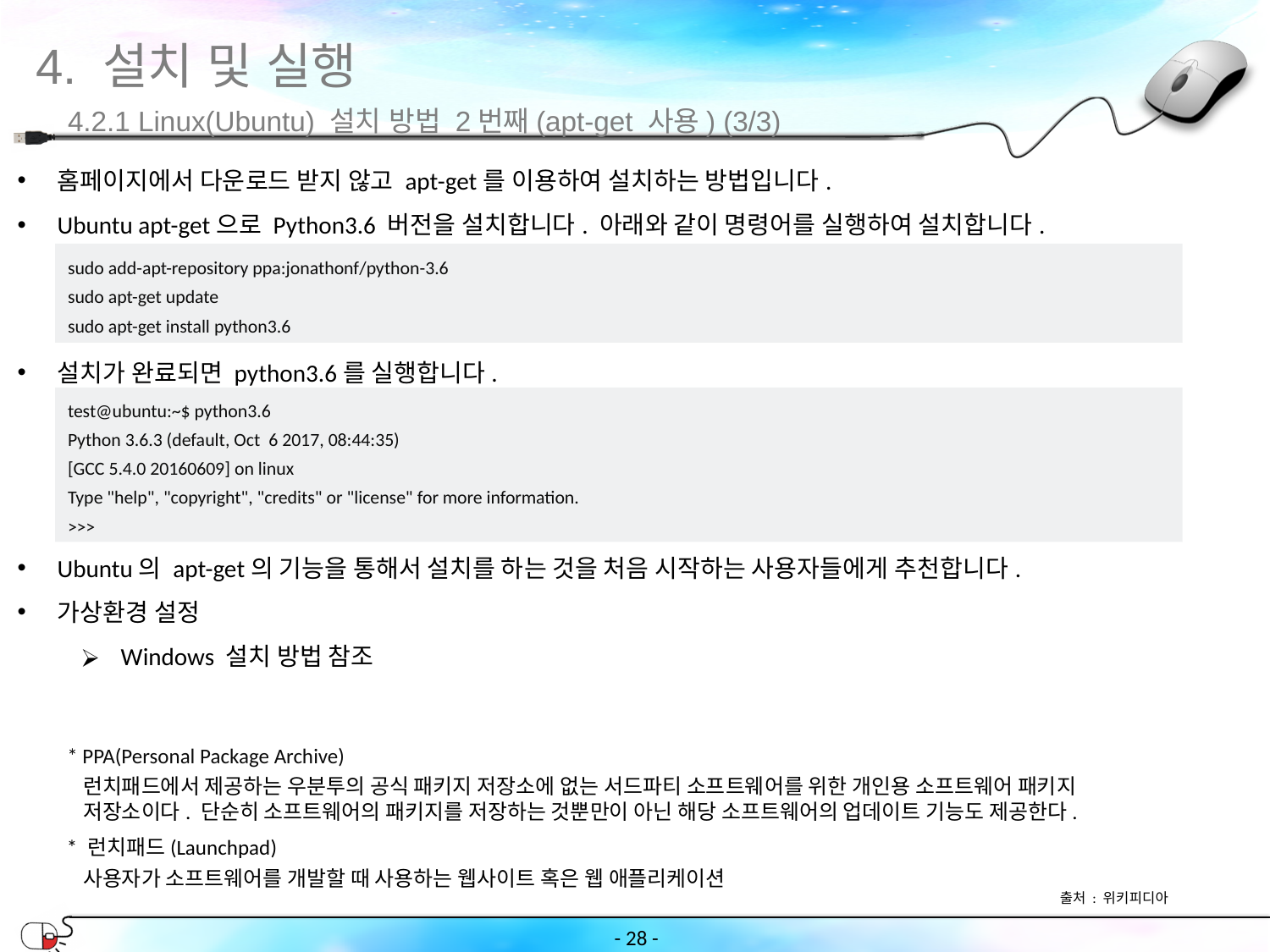

4. 설치 및 실행
4.2.1 Linux(Ubuntu) 설치 방법 2번째(apt-get 사용) (3/3)
홈페이지에서 다운로드 받지 않고 apt-get를 이용하여 설치하는 방법입니다.
Ubuntu apt-get으로 Python3.6 버전을 설치합니다. 아래와 같이 명령어를 실행하여 설치합니다.

설치가 완료되면 python3.6를 실행합니다.

Ubuntu의 apt-get의 기능을 통해서 설치를 하는 것을 처음 시작하는 사용자들에게 추천합니다.
가상환경 설정
Windows 설치 방법 참조
sudo add-apt-repository ppa:jonathonf/python-3.6
sudo apt-get update
sudo apt-get install python3.6
test@ubuntu:~$ python3.6
Python 3.6.3 (default, Oct  6 2017, 08:44:35)
[GCC 5.4.0 20160609] on linux
Type "help", "copyright", "credits" or "license" for more information.
>>>
* PPA(Personal Package Archive)
런치패드에서 제공하는 우분투의 공식 패키지 저장소에 없는 서드파티 소프트웨어를 위한 개인용 소프트웨어 패키지 저장소이다. 단순히 소프트웨어의 패키지를 저장하는 것뿐만이 아닌 해당 소프트웨어의 업데이트 기능도 제공한다.
* 런치패드(Launchpad)
사용자가 소프트웨어를 개발할 때 사용하는 웹사이트 혹은 웹 애플리케이션
출처 : 위키피디아
- 28 -